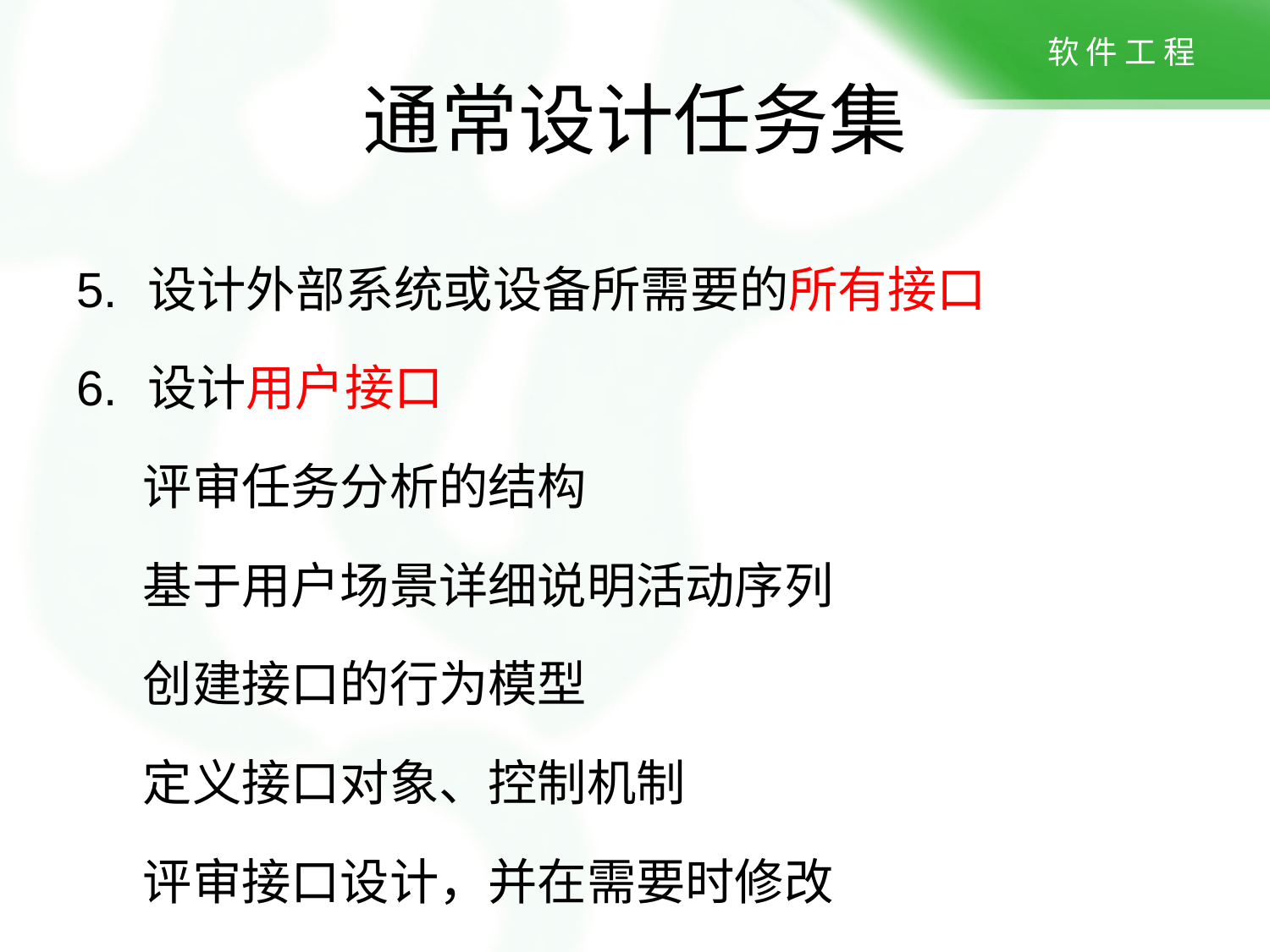

通常设计任务集
设计外部系统或设备所需要的所有接口
设计用户接口
     评审任务分析的结构
     基于用户场景详细说明活动序列
     创建接口的行为模型
     定义接口对象、控制机制
     评审接口设计，并在需要时修改